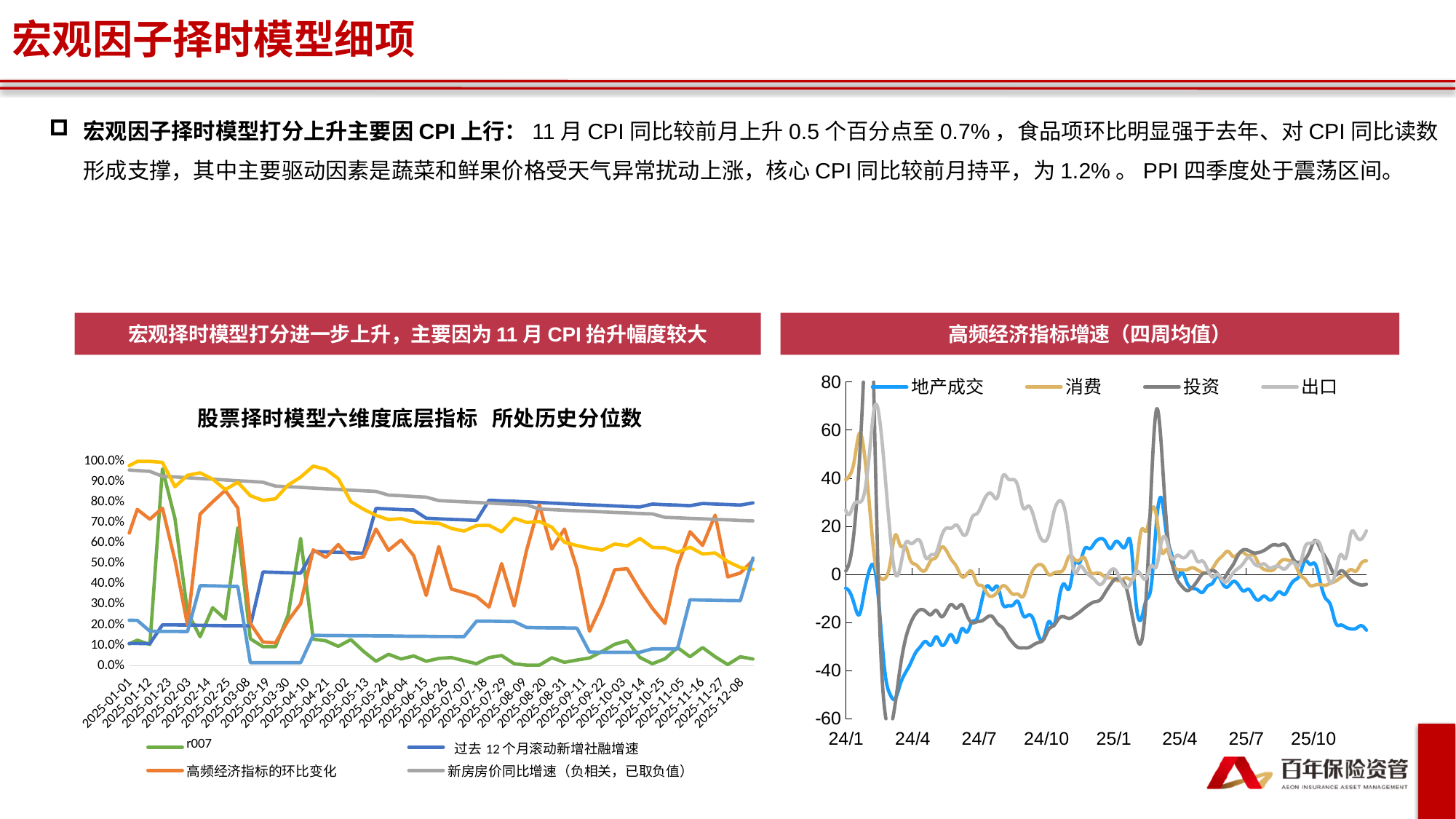

宏观因子择时模型细项
宏观因子择时模型打分上升主要因CPI上行：11月CPI同比较前月上升0.5个百分点至0.7%，食品项环比明显强于去年、对CPI同比读数形成支撑，其中主要驱动因素是蔬菜和鲜果价格受天气异常扰动上涨，核心CPI同比较前月持平，为1.2%。PPI四季度处于震荡区间。
宏观择时模型打分进一步上升，主要因为11月CPI抬升幅度较大
高频经济指标增速（四周均值）

### Chart

| Category | 地产成交 | 消费 | 投资 | 出口 |
|---|---|---|---|---|
| 43875 | -43.62484861047968 | -60.75524660558133 | -66.6888702692159 | -19.072181065810355 |
| 43882 | -55.018574122046815 | -78.33507696561148 | -74.44633638507949 | -21.793199012026662 |
| 43889 | -46.58593036251879 | -85.58357907827194 | -71.36803747305234 | -10.792092101953273 |
| 43896 | -44.2711580501692 | -75.87982145280044 | -63.238259037801 | -0.8134917992243089 |
| 43903 | -39.48414313922307 | -64.19284423128747 | -51.6094852367138 | 1.5062121070323684 |
| 43910 | -33.03620780000338 | -52.16423894584969 | -39.51898844419126 | 5.034282081203784 |
| 43917 | -28.00976741635735 | -42.63089739395328 | -29.74597153230893 | 9.708077209873196 |
| 43924 | -23.30278750488293 | -41.46951459728322 | -21.01405343371627 | 12.634778368770341 |
| 43931 | -21.657157734594563 | -39.12051022325544 | -13.533193615947567 | 14.711957476327967 |
| 43938 | -17.20962255518424 | -39.204753766536015 | -10.405368103868312 | 6.380674216052924 |
| 43945 | -14.223521444839719 | -40.31674644344538 | -7.443660200680085 | 8.273691420931456 |
| 43952 | -8.92638341989813 | -43.72529988275341 | -2.6502974133793487 | -2.222191183880014 |
| 43959 | -11.44722781137358 | -42.542564122530315 | -0.20989798197935272 | -12.638346011322554 |
| 43966 | -9.702283775768393 | -37.530149237129905 | 2.244244241319933 | -11.11536772237693 |
| 43973 | -4.597431561236974 | -29.824621645371934 | 3.573902245829558 | -13.715194288923755 |
| 43980 | -3.6208287626471503 | -17.16890827415871 | 3.162974524584513 | -1.2317753033837135 |
| 43987 | 6.525106469400413 | -10.793164839038056 | 4.78764100509332 | 13.95898812019125 |
| 43994 | 8.857387506587429 | -9.493517721998046 | 3.7324591932893725 | 18.14476070318804 |
| 44001 | 7.583834210805705 | -9.590522463891887 | 4.199705388911639 | 25.033444169814317 |
| 44008 | 4.901512459362394 | -15.560662540014519 | 3.55763784824083 | 23.244726758683854 |
| 44015 | 6.814407145215398 | -15.86753521563746 | 1.4596671803569023 | 23.953232973772273 |
| 44022 | 7.289522463162498 | -18.376890908683336 | 2.953745472427613 | 20.86383660628151 |
| 44029 | 8.172708792881593 | -21.01419788116327 | 3.8612663441125505 | 14.545798669724277 |
| 44036 | 11.920488381225681 | -17.014048922147936 | 5.050581200346556 | 9.539004451824894 |
| 44043 | 9.656397912698594 | -17.417067196466405 | 7.7096800890496695 | 5.154420224935734 |
| 44050 | 12.153797384067502 | -15.176060947486505 | 10.558705618249547 | 3.6682444190546732 |
| 44057 | 16.095409742416393 | -11.542752997119337 | 15.442371603991106 | 11.14638000721473 |
| 44064 | 15.159054585970665 | -7.359279493102477 | 19.105973294650752 | 10.46391338512693 |
| 44071 | 14.834295728506987 | -1.5049529106902497 | 19.971915883636697 | 8.278347906781278 |
| 44078 | 16.421171075886747 | 8.308402631934399 | 18.77545911398761 | 7.563155583748426 |
| 44085 | 13.427307727366838 | 14.722960683599084 | 13.875231348107192 | -2.9729586763697 |
| 44092 | 11.315730804968922 | 18.03829739250351 | 12.01213388828144 | -3.8508302136202417 |
| 44099 | 10.15728493908665 | 18.162338101826677 | 12.998808218483731 | 2.6237113300317674 |
| 44106 | 14.027641549505532 | 15.539774944490816 | 19.897901048837795 | 14.302935819176255 |
| 44113 | 3.3664034342162807 | 16.436398346380628 | 20.047054058390472 | 23.939789423719077 |
| 44120 | 1.7366265061191655 | 16.399461223504844 | 19.1844770883572 | 30.628563383762042 |
| 44127 | 3.4110582959542484 | 17.15678369973206 | 19.413560964224217 | 20.96347877857434 |
| 44134 | 0.8397103065841804 | 15.674436707236964 | 13.559037427499646 | 6.6720769527654795 |
| 44141 | 13.28991400146296 | 14.86811370481378 | 16.229442128133726 | -1.0809752739880878 |
| 44148 | 14.927092104785288 | 13.360738282420058 | 18.414925436689927 | -0.8995425632588478 |
| 44155 | 13.352231086262307 | 12.427153522281415 | 17.82027922480971 | 1.292876701628515 |
| 44162 | 5.872557245856342 | 9.512154410639354 | 17.229995031406105 | 4.969102540586135 |
| 44169 | 2.242303271821754 | 8.810446914397247 | 13.19596199287507 | 6.670295848339762 |
| 44176 | 1.1758096590402118 | 7.038653218748266 | 9.675215995999125 | 3.91293526934993 |
| 44183 | -1.2664516755375246 | 5.182994228916556 | 4.664914414958247 | 1.5585999491899258 |
| 44190 | 1.1382593908519283 | 4.889653632306604 | 0.10342893848698509 | 0.42211028759373903 |
| 44197 | 4.507709807517202 | 5.2655736460906155 | -0.6776678398151148 | 0.5932174408974049 |
| 44204 | 4.8505987476222145 | 6.940494242340733 | 0.4891001075121295 | 4.28704500250079 |
| 44211 | 8.675310809146481 | 9.011942007992602 | 9.05612639831277 | 12.896041303254592 |
| 44218 | 15.835551708304422 | 16.861012731060924 | 26.93931134603011 | 19.196443893038875 |
| 44225 | 44.35375644728293 | 28.431590188791205 | 59.06483160198073 | 42.535208097540334 |
| 44232 | 100.8710844170217 | 60.26741979943523 | 109.45508878279097 | 81.730888323855 |
| 44239 | 169.2308782328641 | 126.06915653083308 | 191.12827757898793 | 156.84171055684794 |
| 44246 | 185.42991212066983 | 305.61733893748277 | 218.9040859377011 | 220.21690432531653 |
| 44253 | 117.29885198158937 | 503.4863096303246 | 144.91085353612885 | 159.93251329931024 |
| 44260 | 70.53178674707468 | 300.8961377785299 | 95.3676377330467 | 94.07328968580532 |
| 44267 | 59.502570842320466 | 216.5652676992794 | 64.06087301472766 | 48.60932200346866 |
| 44274 | 69.09084428799372 | 142.56355847877066 | 47.004025085243455 | 36.154040769151464 |
| 44281 | 58.861926359784064 | 101.42338689041352 | 35.936126787508925 | 34.4017964275871 |
| 44288 | 50.84225980766877 | 92.61352315869425 | 27.123146769109468 | 25.320084396874634 |
| 44295 | 45.99369013426616 | 85.18929177923172 | 21.021993102772058 | 27.090859217360517 |
| 44302 | 40.68931782143301 | 88.14679513668588 | 17.772348841564252 | 28.674337002682933 |
| 44309 | 35.882764934666994 | 95.8363020463693 | 14.427861425270194 | 34.374940721085665 |
| 44316 | 30.302045303738993 | 98.23684263140518 | 9.556045016735837 | 51.985483295663784 |
| 44323 | 25.07421187475829 | 97.21458316656341 | 3.7176536404752483 | 65.98194178110265 |
| 44330 | 21.65815368449242 | 84.87000164117615 | 1.3646456639798288 | 77.59577584755837 |
| 44337 | 17.09326741888819 | 71.2933805347981 | -2.7266462366223863 | 85.28981408906162 |
| 44344 | 6.3223966797354905 | 56.811803213660426 | -6.624394375716307 | 77.6742235171483 |
| 44351 | 8.030297972637783 | 45.165167588100104 | -7.516492118448198 | 57.99910575759529 |
| 44358 | 5.545876227363578 | 37.64677709020708 | -10.093161646513295 | 44.76401004213275 |
| 44365 | -0.9473701494025164 | 31.876137118672773 | -12.764064866487686 | 34.61979889432399 |
| 44372 | 1.6375042767458012 | 30.52209019624715 | -12.476078631254552 | 31.495325478582117 |
| 44379 | -2.8673373156391193 | 27.025669864041205 | -15.214970721118178 | 28.07540077176975 |
| 44386 | -3.68555675081943 | 33.24673683367999 | -18.925181585039383 | 26.209954689261906 |
| 44393 | 1.5261116738714264 | 40.87441211239198 | -18.84158441759429 | 25.21245424547871 |
| 44400 | -0.14638995398907184 | 43.428076157730175 | -20.129832863434956 | 25.989336241755993 |
| 44407 | -3.8613642788688765 | 44.63440304889207 | -20.46161279365937 | 16.711309693228316 |
| 44414 | -9.278351868008897 | 35.72679365839616 | -20.1251394236819 | 20.965196928136947 |
| 44421 | -14.576369465747447 | 21.764503864509237 | -20.499229268244207 | 23.037947515536516 |
| 44428 | -16.454337498241202 | 9.674193243458177 | -22.044329556193787 | 22.116220997876894 |
| 44435 | -17.081187671049236 | -2.8414459471015334 | -21.89963446249834 | 37.70274476922796 |
| 44442 | -17.88602001161543 | -9.756088976026646 | -22.658487894924022 | 34.50244346311038 |
| 44449 | -17.653243979883698 | -11.84883439583271 | -24.29861695593138 | 37.138203255936844 |
| 44456 | -16.033550616926846 | -12.674542050840259 | -25.043795341297482 | 32.09865107080029 |
| 44463 | -20.954025859401938 | -13.271258658549584 | -26.942384202107377 | 30.877517377138815 |
| 44470 | -19.603661209668843 | -15.563371492063112 | -27.350879513639953 | 30.45171695744611 |
| 44477 | -18.827011958918618 | -15.795436754087348 | -26.015885980286612 | 33.212408749649086 |
| 44484 | -20.303995374027664 | -16.984065064840877 | -26.172576988317417 | 50.37953884458199 |
| 44491 | -16.04995320167741 | -16.236777836051374 | -25.84570175873128 | 54.362338627704105 |
| 44498 | -19.809921270474888 | -15.858639995071584 | -26.927942785042234 | 58.31961066341614 |
| 44505 | -20.252941312229126 | -15.83542767645639 | -29.59844469604046 | 56.11801472554251 |
| 44512 | -20.129074839442836 | -15.61091595114813 | -30.804476379179803 | 40.51727352142248 |
| 44519 | -17.14793778961875 | -14.983820451221291 | -30.785664019166518 | 36.867231091577196 |
| 44526 | -15.241814907947301 | -13.10149398188652 | -28.454474613734988 | 31.62151651878301 |
| 44533 | -15.594424637590677 | -12.345182614400883 | -24.878690164460224 | 30.35904540223683 |
| 44540 | -17.83721514874935 | -11.023071738367292 | -22.491629585049893 | 34.14933716819374 |
| 44547 | -18.1752322658254 | -9.940355537120269 | -19.385370844222038 | 31.92215109499341 |
| 44554 | -16.036961263815 | -9.686910486827216 | -16.763990853965453 | 29.17673033057821 |
| 44561 | -13.240714045965305 | -10.54754006666829 | -16.424360852295123 | 27.069150600449035 |
| 44568 | -13.652699756136016 | -10.086923640517199 | -18.241476175350485 | 24.08120979252506 |
| 44575 | -13.508996047203894 | -9.163979856343957 | -20.651591048020464 | 19.252471372651087 |
| 44582 | -13.13288725122267 | -8.252388931865724 | -25.94449601286651 | 14.463859714698884 |
| 44589 | -16.929934944181113 | -12.016470380448837 | -36.08946164916853 | 9.85688006924461 |
| 44596 | -28.376574673037354 | -9.81760529477414 | -43.9612377976927 | 1.4669751711331713 |
| 44603 | -31.050551471038105 | 1.9879148493966454 | -52.019812658470855 | -1.4707159864405526 |
| 44610 | -22.413600583217004 | 4.189892353589201 | -51.184863879899076 | -0.13171618829713339 |
| 44617 | -21.11182029849661 | 9.700172659539177 | -35.44611023227972 | 6.029703067074578 |
| 44624 | -5.827244530746967 | 2.8334850441942763 | -21.508598615143853 | 19.01872063339316 |
| 44631 | -12.224365206836453 | -11.782713297154231 | -16.228574249817157 | 24.6160694196292 |
| 44638 | -30.44104372546954 | -21.961363280470664 | -23.817603957483584 | 22.88087537347198 |
| 44645 | -35.466730609212334 | -33.48038030676797 | -28.885341569106345 | 20.746968077079117 |
| 44652 | -37.4841016998615 | -40.09083201333584 | -33.18619974333686 | 23.486725504291314 |
| 44659 | -39.30988920069124 | -48.65018802982163 | -39.22709581224605 | 17.992398860187777 |
| 44666 | -39.98468533624663 | -54.73317094792954 | -39.53981969360414 | 14.89124482602719 |
| 44673 | -40.285298308567484 | -58.74827808677415 | -39.15063504751046 | 8.84751609032189 |
| 44680 | -41.17586443745693 | -60.84269768422478 | -39.64902301160412 | -4.064004520603078 |
| 44687 | -40.38959634737276 | -58.73464284788939 | -38.24677350422223 | -7.997911009761594 |
| 44694 | -39.547490532740305 | -54.724843043380794 | -37.70454433995853 | -8.279546390622798 |
| 44701 | -38.56378982407153 | -47.44326623206662 | -37.237599803480784 | -12.759241120278986 |
| 44708 | -35.982819246007764 | -45.35235059708366 | -33.473772399632665 | -14.006118406807431 |
| 44715 | -36.50327722459441 | -41.89226050472996 | -30.377100688937063 | -8.902261759232672 |
| 44722 | -34.09080017180159 | -37.95645594539454 | -28.513792377665993 | -5.122346927175542 |
| 44729 | -22.654054017183938 | -35.8509918717716 | -24.982987054683505 | -0.7991296436858022 |
| 44736 | -13.598164629345519 | -32.62118453184634 | -24.057584552139303 | 0.9231391702537763 |
| 44743 | -2.5520575244543693 | -27.351072764496095 | -18.731601421619743 | -3.933289993029362 |
| 44750 | -3.6662078388017534 | -27.47534297242875 | -11.93871152760768 | -7.2454723271820995 |
| 44757 | -14.61697230803182 | -29.33843396108705 | -9.516427154967374 | -9.357602122247926 |
| 44764 | -20.669767723539138 | -30.951592680134922 | -5.991187347006843 | -7.450316676013102 |
| 44771 | -24.83873726584072 | -33.65488299138377 | -5.577954336016333 | 3.017917915393852 |
| 44778 | -19.007517114919352 | -29.518024818489266 | -7.251407911258994 | -0.18826237015900915 |
| 44785 | -16.216105134853507 | -25.17245013791394 | -7.906356201867112 | -5.390135952882545 |
| 44792 | -15.01916474921397 | -18.32450408663739 | -8.920038426568283 | -11.698009130409886 |
| 44799 | -15.642938276975286 | -16.042531306479404 | -11.35937320996014 | -25.215407592883622 |
| 44806 | -15.228170700044856 | -19.28790069415527 | -11.163566223312344 | -26.667285460183933 |
| 44813 | -16.256033541142173 | -22.747304041947046 | -9.131932806744615 | -33.032684147927355 |
| 44820 | -22.230205647309802 | -27.98043899143265 | -7.847956526493022 | -32.94525554603929 |
| 44827 | -15.780571866339315 | -26.301933685432488 | -3.4366057768180127 | -29.561049030440103 |
| 44834 | -7.300046917496374 | -21.011029449484013 | 0.10310881936047167 | -29.27934772185469 |
| 44841 | -4.334675075983441 | -20.571467750247166 | -3.376480064885456 | -26.87120432322297 |
| 44848 | 1.5220928207282611 | -18.41733456042067 | -0.9705374932665762 | -34.76016216922169 |
| 44855 | -5.762360603910082 | -19.653223748993952 | -2.678496218425238 | -40.89324361521447 |
| 44862 | -13.757374060528889 | -21.970212979771233 | -5.228253889249288 | -40.449443027970275 |
| 44869 | -12.318658899183703 | -19.855804420402677 | -1.7899206499270406 | -37.49287827901446 |
| 44876 | -13.809972186755118 | -21.730049172082502 | -2.456779612275284 | -25.544173552575984 |
| 44883 | -17.051156742615433 | -22.767738064002714 | -1.9544210089384393 | -18.26141996205982 |
| 44890 | -18.34926005302377 | -27.81303794082656 | -3.3014561573532006 | -16.48497137268062 |
| 44897 | -19.55089649647516 | -29.925380337539693 | -5.355154084717142 | -18.13720083472664 |
| 44904 | -15.35743687339361 | -32.07543844100036 | -7.202416476736545 | -23.39540872671752 |
| 44911 | -13.900640667007082 | -31.120941091026552 | -9.602382635920137 | -22.00979837334701 |
| 44918 | -19.167593748348324 | -28.4241858196836 | -12.06196851288665 | -22.100547771859425 |
| 44925 | -17.98876950057229 | -25.95182047527939 | -14.404487977768383 | -17.4653374267306 |
| 44932 | -15.938954731789863 | -24.62670119516649 | -17.69785876680153 | -12.51911633202954 |
| 44939 | -15.433026347037838 | -27.68157352427677 | -25.83894913239915 | -13.309831571170335 |
| 44946 | -13.8608636341434 | -31.422679383897545 | -36.064706065493354 | -8.596800213179108 |
| 44953 | -29.317475752061355 | -22.292068888131027 | -42.52834035150532 | -12.397225167948605 |
| 44960 | -27.288163209402413 | -8.426049529791527 | -43.7139168736027 | -22.23784463904211 |
| 44967 | -20.924550249184733 | -0.8605136022474369 | -10.306976679398389 | -29.281644497213378 |
| 44974 | -12.610279532840636 | 2.765317882405128 | 56.82624144181176 | -32.038303238777885 |
| 44981 | 15.541841755354653 | -9.167145443920305 | 84.62923694497286 | -28.750378615309685 |
| 44988 | 10.647238300613253 | -16.203661602044065 | 69.94956783204259 | -19.220501603316592 |
| 44995 | 10.346477838575538 | -15.442987799632434 | 40.019085138491846 | -14.517715958894968 |
| 45002 | 19.733471592018972 | -5.359954957832841 | 29.079884584397774 | -12.569687655148812 |
| 45009 | 27.06444354057716 | 13.805924292826276 | 21.940755993065864 | -15.982710037539306 |
| 45016 | 34.515431115362645 | 36.9027338240694 | 20.229371285576974 | -16.28088730663228 |
| 45023 | 35.124588082977084 | 64.36507416842232 | 24.397302835928244 | -14.285919461984392 |
| 45030 | 31.789499649489102 | 86.19738228850292 | 22.24272006423446 | -9.968594422018356 |
| 45037 | 27.30734395564565 | 98.78413355818739 | 21.335560597587033 | -4.847942353815441 |
| 45044 | 21.88440769234529 | 99.0106138912682 | 21.311556301726228 | 1.1606539788606511 |
| 45051 | 19.337579024209447 | 89.95561846212885 | 16.956136587480472 | 1.772688917734655 |
| 45058 | 17.64990328850385 | 73.1498263909615 | 15.97580204620877 | -3.562735854546176 |
| 45065 | 17.474476863100733 | 50.8051953152528 | 15.4087155177685 | 0.3750773963188294 |
| 45072 | 14.086240203731151 | 41.31860979602422 | 12.37699354030319 | -0.4582843718862222 |
| 45079 | 16.320518758651076 | 34.19198485599861 | 12.61801070011235 | -2.209948843721918 |
| 45086 | 8.70948329354519 | 27.823768617830652 | 13.492080400806316 | -2.5146081544980916 |
| 45093 | -4.88928542928808 | 25.793688582796065 | 11.54330155035899 | -5.4385988050168095 |
| 45100 | -20.315583037328267 | 26.07531691041018 | 9.735313944520612 | -10.258938549866429 |
| 45107 | -27.63282722821134 | 24.40932454778968 | 5.197135974830331 | -8.86715336646185 |
| 45114 | -28.849803550891835 | 26.279655852449977 | 0.4079710065007873 | -10.884477467572907 |
| 45121 | -27.092504600942064 | 30.90436653558649 | -2.1864436014330124 | -10.877503686334094 |
| 45128 | -20.63000426543283 | 32.58102624866132 | -4.07384830451808 | -11.978946802555626 |
| 45135 | -19.871009344649664 | 31.034216172286193 | -3.7807003687899083 | -15.194033326577568 |
| 45142 | -19.422787398866518 | 26.06162040452007 | -4.029900635785111 | -18.471156748177023 |
| 45149 | -18.254356035140347 | 28.73094893229137 | -2.6665803886375556 | -14.848497258127509 |
| 45156 | -18.032741068199968 | 26.549792813304364 | 1.1338826361718617 | -11.372872709445716 |
| 45163 | -16.158901587682536 | 30.957801537723782 | 4.472911832989453 | -2.4678473831525167 |
| 45170 | -14.627232383193672 | 40.69309722196812 | 6.88247856944318 | 5.178820792414541 |
| 45177 | -14.017517587625974 | 38.48902495857146 | 8.785041841478105 | 13.178291357187248 |
| 45184 | -9.284477403639286 | 40.24563807032092 | 8.025718340214368 | 22.729574443370154 |
| 45191 | -10.717995856962077 | 35.393498352454856 | 4.303528586348548 | 16.060645151204866 |
| 45198 | -16.517705250353856 | 26.538735484496897 | -0.9922837703104506 | 14.263151494794329 |
| 45205 | -14.584329921240297 | 30.227329807768825 | -4.293308997548081 | 2.8952578609679165 |
| 45212 | -16.046668837769275 | 28.962571515750113 | -8.38454081271152 | -1.7733117035732562 |
| 45219 | -12.778323338931372 | 30.79682484284868 | -7.558910596923056 | 8.588939845267518 |
| 45226 | -4.223470690658928 | 30.93219318180138 | -3.056449248178893 | 12.180741241048153 |
| 45233 | -4.330762018716229 | 25.374871430540864 | -1.3998813368924345 | 20.73487998441928 |
| 45240 | -5.606629511729196 | 29.314106244422305 | -0.3382820984247701 | 20.833599891344747 |
| 45247 | -7.284647589655506 | 29.72948445129802 | -3.2063028228246537 | 13.812788438923462 |
| 45254 | -9.883068580933397 | 35.34663023236419 | -4.912911511776926 | 16.686756669883906 |
| 45261 | -10.522254201973098 | 43.95033637176721 | -5.9340355087178125 | 25.004600021593376 |
| 45268 | -11.316215638717495 | 50.1310330874926 | -4.8085156084998175 | 33.71327535902543 |
| 45275 | -10.518333121207817 | 49.13059615036525 | -2.2563811069227455 | 36.05751931392328 |
| 45282 | -5.1924090696876135 | 48.642068021655234 | -1.4413721123311234 | 36.25710782000283 |
| 45289 | -5.307681224596138 | 40.44624017875287 | 0.5634672162960754 | 29.315861960631906 |
| 45296 | -6.868978296514314 | 40.83285576273576 | 4.550788211820617 | 24.928669806320485 |
| 45303 | -12.258724382550113 | 47.013828228170325 | 18.243874203085227 | 29.39625655678725 |
| 45310 | -16.677029272141482 | 58.63040203138607 | 46.549470089234944 | 30.032140334441692 |
| 45317 | -7.1005044102486465 | 49.976548798385096 | 91.21991668561077 | 33.96432487994426 |
| 45324 | 2.0188985297029376 | 28.316918213536468 | 131.2330681655026 | 50.812716965303366 |
| 45331 | 2.4582848159288204 | 6.510631642107938 | 60.022419603217514 | 69.80613326255096 |
| 45338 | -16.514760779997985 | -1.1733927355787728 | -22.095513405300878 | 63.939014892860456 |
| 45345 | -40.6888165934253 | -1.7100226864038177 | -57.123867144571314 | 41.98920190311833 |
| 45352 | -49.876182692723056 | 4.2560213499924515 | -63.701590035659535 | 17.349885904495466 |
| 45359 | -51.66156143381026 | 16.327052055808892 | -53.88540491995596 | 0.521120344453422 |
| 45366 | -45.60259771638626 | 12.008910299366391 | -38.475871173929676 | 3.0264587391840365 |
| 45373 | -40.905199700517805 | 11.694722913951082 | -27.01517802874207 | 12.905150267191146 |
| 45380 | -36.99336489902044 | 5.842672014357419 | -20.31842530436876 | 12.901484757653463 |
| 45387 | -32.515306496862166 | 4.146477493743845 | -16.33579536787714 | 14.000933387194664 |
| 45394 | -29.83661482273942 | 1.969706980506956 | -14.613956300547997 | 13.360199465154764 |
| 45401 | -27.885151994575338 | 2.0159311201653622 | -15.440235419688264 | 6.8908671225011915 |
| 45408 | -29.39041964376746 | 5.901359794271045 | -16.70437336918617 | 8.166835607361733 |
| 45415 | -25.92859548535303 | 7.214940163592416 | -14.947461504257717 | 8.97584667512335 |
| 45422 | -29.17172052643697 | 11.25830011479583 | -17.539592253811662 | 15.593996714145788 |
| 45429 | -27.83344709126223 | 9.907853790563806 | -15.212404994765578 | 19.267665252230287 |
| 45436 | -25.09923437248318 | 6.109482397976592 | -12.496755680423021 | 19.313619280732183 |
| 45443 | -28.26579143758947 | 3.1909060826918534 | -14.055465270242706 | 20.569778117585003 |
| 45450 | -22.646270654284223 | -0.8330696333279377 | -12.563659577194827 | 17.312373471820862 |
| 45457 | -23.994640337938065 | 0.11654716132822784 | -16.94366277813353 | 17.21981997537665 |
| 45464 | -19.765357857360527 | 1.0788499437862384 | -20.056369280694312 | 23.69457206342915 |
| 45471 | -18.36172754749049 | -3.8562111243892474 | -19.647098308043738 | 25.341669560846356 |
| 45478 | -10.047349021132575 | -4.732963450438874 | -19.23264815276191 | 29.402900844702117 |
| 45485 | -4.686230050940964 | -8.128046514104781 | -17.702238688148213 | 33.29815119172898 |
| 45492 | -6.432421419551673 | -9.008468238716034 | -17.60325871399435 | 33.17668982832615 |
| 45499 | -5.108862829611937 | -7.212091876682706 | -20.478505851702607 | 32.18918942066517 |
| 45506 | -12.3122518213749 | -4.7222186587883925 | -22.239511900641432 | 40.84566291107831 |
| 45513 | -13.04833323887759 | -5.93572538656079 | -25.634038771222635 | 39.866367243619436 |
| 45520 | -12.761484406140838 | -8.21586507998984 | -28.4727066017781 | 39.48721555490252 |
| 45527 | -11.317004404874794 | -8.216535916930894 | -30.36119663438849 | 36.47576981724123 |
| 45534 | -17.07436706477617 | -9.141783276763405 | -30.516234535118855 | 27.73013666832516 |
| 45541 | -16.879207356362542 | -3.091544704181686 | -30.437220984552724 | 28.509865625596802 |
| 45548 | -18.746666455828986 | 2.115583066007858 | -29.27791722802958 | 24.453631888411763 |
| 45555 | -25.488952593683777 | 4.055255232605887 | -28.282975200602493 | 17.158250741417163 |
| 45562 | -26.380557122140644 | 3.194705337400407 | -26.986420928349034 | 13.84453886947314 |
| 45569 | -19.614723656416302 | -0.09014492293172793 | -22.748691417636365 | 16.581949970042587 |
| 45576 | -21.156235274311342 | 0.634480381045762 | -21.197100773642333 | 26.072660364675443 |
| 45583 | -10.099005523298416 | 1.0136868259258875 | -18.237299066220388 | 30.540379661043147 |
| 45590 | -3.961126728087862 | 2.5953675363373634 | -17.624122849284035 | 27.958590721240782 |
| 45597 | -5.841404552801706 | 7.680112951941027 | -18.29160392880685 | 14.73836016334964 |
| 45604 | 4.266809235974577 | 6.305543582946044 | -17.156701536544134 | 0.7422474730635997 |
| 45611 | 4.881731205231304 | 6.043706906322484 | -15.67092602615189 | 3.246238014794244 |
| 45618 | 10.688675792083586 | 6.802531016958625 | -13.904340992356666 | 1.6446868439216331 |
| 45625 | 10.72690438968526 | 1.4646293154269898 | -12.372405459734154 | -0.5238091212369653 |
| 45632 | 13.29020702557608 | 0.4098821641113517 | -11.346458148483563 | -2.366793595686616 |
| 45639 | 14.847140217826677 | 0.42677783628622024 | -10.619199898473596 | -4.213892563224093 |
| 45646 | 13.881465598447235 | -1.099519490782285 | -7.572505670481661 | -2.080157819618762 |
| 45653 | 10.777990336072364 | -1.4350739705541997 | -4.326470615472289 | 1.4450844084766175 |
| 45660 | 13.568663196661618 | -2.1829034399122804 | -1.8990394129463226 | 1.8632314716157055 |
| 45667 | 12.416633075403766 | -2.5574238387163604 | -2.2916117609388778 | -2.135471632463748 |
| 45674 | 11.851704994394055 | -1.4307305800749077 | -4.75429716527448 | -5.318550505066469 |
| 45681 | 13.039555609929266 | -2.264398796691509 | -14.028612218367229 | -3.6548055096312027 |
| 45688 | -11.311965918761345 | 1.7892405222856809 | -24.604485225478825 | 1.024509522713842 |
| 45695 | -18.65911796325915 | 17.960246154705814 | -28.469513022907492 | -0.140861619972668 |
| 45702 | -10.803995474487422 | 18.083780333814076 | -9.637640298394942 | -1.6488117793581125 |
| 45709 | -4.786707814536243 | 26.511475159376374 | 36.17724144808301 | 3.652837038853903 |
| 45716 | 21.258913268267364 | 24.516503537470342 | 68.42908785825671 | 3.2236162215364885 |
| 45723 | 31.58870538702584 | 9.663797038642215 | 52.55417971035746 | 13.68700305643739 |
| 45730 | 16.42770741373279 | 10.345179547222031 | 20.844009199165754 | 14.1478590261828 |
| 45737 | 8.195719932691944 | 4.7459772604315305 | 5.141626726123235 | 6.756731818455862 |
| 45744 | -0.8557029952109758 | 2.1477145974849066 | -1.8693928430570992 | 7.906281643438831 |
| 45751 | 0.7122913862120015 | 1.9356428655583642 | -4.96900973744259 | 7.081133486092426 |
| 45758 | -3.6020163108474605 | 2.0169873461454415 | -6.702097614582883 | 7.883596829547201 |
| 45765 | -5.747224503659922 | 2.789125717026323 | -5.409749831089442 | 9.587510099790464 |
| 45772 | -6.324394070464052 | 1.9005819535804562 | -2.737899265636244 | 5.534354067423507 |
| 45779 | -7.4402907824648 | 0.7949484600954975 | 0.18517955797179297 | 5.635121235466656 |
| 45786 | -4.795386903841532 | 0.593182394066119 | 0.7902730556260735 | 2.0673561760950605 |
| 45793 | -3.5521599075292016 | 2.5847699979278786 | 1.6126450607725644 | -1.100192528063971 |
| 45800 | -0.467138179928682 | 5.895068148214904 | 0.07028301069232157 | 0.10874951566981395 |
| 45807 | -4.02549311563935 | 7.956409180614557 | -1.9100480139454135 | -2.6822725821147486 |
| 45814 | -5.0474317272608715 | 9.615134918385237 | 0.9973621492605105 | -2.4820518718867675 |
| 45821 | -2.920032005817035 | 7.464781501476779 | 4.114363856182962 | 0.639386253319401 |
| 45828 | -4.334979498128149 | 8.65271764391305 | 8.178563408068442 | 2.5893860927653805 |
| 45835 | -6.848620723052818 | 9.082747080745946 | 10.275090446916451 | 4.650124063932509 |
| 45842 | -6.1677759930862095 | 7.779657945358352 | 9.95974263896737 | 7.134333920036241 |
| 45849 | -9.052606390320506 | 8.081730968300164 | 8.991491059789666 | 4.813297433366785 |
| 45856 | -10.642261756234802 | 4.374981918817539 | 9.158508008104576 | 3.6024951335724325 |
| 45863 | -8.969505209239344 | 2.1428546828177417 | 9.96755494382964 | 4.411414027310997 |
| 45870 | -10.523139064348214 | 1.630370494249206 | 11.388763124860361 | 2.806398421013796 |
| 45877 | -9.549002791494956 | 2.162401042873171 | 12.411333238800907 | 3.1874890120052726 |
| 45884 | -7.203015502489933 | 4.829913471341612 | 12.120737042447047 | 3.2882071455063056 |
| 45891 | -8.336819792073896 | 6.21485810679134 | 12.577896933930148 | 2.2275711695407807 |
| 45898 | -5.056619303712623 | 5.7582928742294825 | 9.616768760024826 | 4.237049727522148 |
| 45905 | -2.3349636613155695 | 4.535099930895512 | 5.683605797874236 | 4.743397279877243 |
| 45912 | -0.15110844238546406 | 0.016711482030970615 | 5.102344661817142 | 4.043957811856998 |
| 45919 | 5.647640617962097 | -1.8778463160609107 | 6.335500141493597 | 11.385328782948307 |
| 45926 | 4.2031669319626985 | -4.56356050557784 | 9.90832518003306 | 12.944500693896373 |
| 45933 | 4.3912410932261 | -4.381817692888816 | 14.164801221415118 | 13.786802788659543 |
| 45940 | -3.1668646767248845 | -4.246163743328751 | 10.71427179649443 | 12.346980991207346 |
| 45947 | -9.822128445167465 | -4.499668002662531 | 7.286194869466229 | 3.47176452860009 |
| 45954 | -12.67074708134858 | -3.6550952017013145 | 3.046886086877734 | -3.511569945070491 |
| 45961 | -20.16395198443574 | -2.797899527955778 | -0.2432513000933767 | 1.0492360947990846 |
| 45968 | -21.02750343318695 | -1.2540200154006413 | 1.5206347219612724 | 8.310078834735208 |
| 45975 | -21.99645421039591 | 0.3683969346098763 | 0.13211800379777117 | 7.00896591131 |
| 45982 | -22.64712330465987 | 2.0403747650340023 | -2.386329238472939 | 17.213415520696245 |
| 45989 | -22.425538590445328 | 1.4431651675125465 | -3.7107013865695535 | 16.04804990899605 |
| 45996 | -21.292948554592584 | 4.689156666451467 | -4.396836667466914 | 14.697396619177994 |
| 46003 | -23.167762817567706 | 5.691568071422054 | -4.098671834491569 | 18.12864297659935 |

### Chart: 股票择时模型六维度底层指标   所处历史分位数

| Category | r007 |  过去12个月滚动新增社融增速 | 高频经济指标的环比变化 | 新房房价同比增速（负相关，已取负值） | 人民币兑美元离岸汇率 | CPI |
|---|---|---|---|---|---|---|
| 43933 | 1.0 | 1.0 | 1.0 | 1.0 | 1.0 | 1.0 |
| 43940 | 0.0 | 0.0 | 0.0 | 0.0 | 1.0 | 0.0 |
| 43947 | 0.0 | 0.0 | 0.5 | 0.0 | 1.0 | 0.0 |
| 43954 | 1.0 | 0.0 | 0.333 | 0.0 | 1.0 | 0.0 |
| 43961 | 0.5 | 0.0 | 0.25 | 0.0 | 1.0 | 0.0 |
| 43968 | 0.0 | 1.0 | 1.0 | 0.8 | 1.0 | 0.0 |
| 43975 | 0.666 | 0.833 | 0.833 | 0.666 | 1.0 | 0.0 |
| 43982 | 1.0 | 0.714 | 1.0 | 0.571 | 1.0 | 0.0 |
| 43989 | 0.875 | 0.625 | 1.0 | 0.5 | 0.375 | 0.0 |
| 43996 | 0.888 | 1.0 | 0.333 | 0.444 | 0.222 | 0.0 |
| 44003 | 0.9 | 0.9 | 0.5 | 0.9 | 0.3 | 0.0 |
| 44010 | 0.727 | 0.818 | 0.0 | 0.818 | 0.272 | 0.0 |
| 44017 | 1.0 | 0.75 | 0.0 | 0.75 | 0.083 | 0.0 |
| 44024 | 0.923 | 1.0 | 0.076 | 0.692 | 0.0 | 0.307 |
| 44031 | 0.928 | 0.928 | 0.0 | 0.642 | 0.0 | 0.285 |
| 44038 | 0.8 | 0.866 | 0.266 | 0.6 | 0.066 | 0.266 |
| 44045 | 0.875 | 0.812 | 0.125 | 0.562 | 0.062 | 0.25 |
| 44052 | 0.823 | 0.764 | 0.411 | 0.529 | 0.0 | 0.235 |
| 44059 | 0.666 | 1.0 | 0.833 | 0.944 | 0.0 | 0.5 |
| 44066 | 0.789 | 0.947 | 0.421 | 0.894 | 0.0 | 0.473 |
| 44073 | 0.7 | 0.9 | 0.3 | 0.85 | 0.0 | 0.45 |
| 44080 | 0.952 | 0.857 | 0.38 | 0.809 | 0.0 | 0.428 |
| 44087 | 0.454 | 1.0 | 0.0 | 0.772 | 0.0 | 0.0 |
| 44094 | 0.956 | 0.956 | 0.26 | 0.956 | 0.0 | 0.0 |
| 44101 | 0.625 | 0.916 | 0.541 | 0.916 | 0.041 | 0.0 |
| 44108 | 0.96 | 0.88 | 0.76 | 0.88 | 0.0 | 0.0 |
| 44115 | 0.615 | 0.846 | 0.5 | 0.846 | 0.0 | 0.0 |
| 44122 | 0.629 | 1.0 | 0.222 | 0.814 | 0.0 | 0.0 |
| 44129 | 0.785 | 0.964 | 0.107 | 0.964 | 0.0 | 0.0 |
| 44136 | 1.0 | 0.931 | 0.0 | 0.931 | 0.034 | 0.0 |
| 44143 | 0.433 | 0.9 | 0.3 | 0.9 | 0.0 | 0.0 |
| 44150 | 0.967 | 1.0 | 0.258 | 0.87 | 0.0 | 0.0 |
| 44157 | 0.562 | 0.968 | 0.187 | 0.968 | 0.0 | 0.0 |
| 44164 | 0.333 | 0.939 | 0.09 | 0.939 | 0.03 | 0.0 |
| 44171 | 0.441 | 0.911 | 0.058 | 0.911 | 0.0 | 0.0 |
| 44178 | 1.0 | 0.885 | 0.085 | 0.885 | 0.0 | 0.0 |
| 44185 | 1.0 | 0.861 | 0.055 | 0.972 | 0.0 | 0.0 |
| 44192 | 0.972 | 0.837 | 0.297 | 0.945 | 0.027 | 0.0 |
| 44199 | 0.236 | 0.815 | 0.578 | 0.921 | 0.0 | 0.0 |
| 44206 | 0.256 | 0.794 | 0.615 | 0.897 | 0.0 | 0.0 |
| 44213 | 0.8 | 0.55 | 0.75 | 0.875 | 0.025 | 0.125 |
| 44220 | 0.804 | 0.536 | 0.756 | 0.975 | 0.048 | 0.121 |
| 44227 | 0.952 | 0.523 | 0.833 | 0.952 | 0.023 | 0.119 |
| 44234 | 0.72 | 0.511 | 0.883 | 0.93 | 0.023 | 0.116 |
| 44241 | 0.363 | 0.5 | 0.25 | 0.909 | 0.0 | 0.113 |
| 44248 | 0.355 | 0.488 | 0.044 | 0.888 | 0.022 | 0.111 |
| 44255 | 0.63 | 0.478 | 0.0 | 0.869 | 0.13 | 0.108 |
| 44262 | 0.595 | 0.468 | 0.021 | 0.851 | 0.17 | 0.106 |
| 44269 | 0.145 | 0.541 | 0.375 | 0.833 | 0.187 | 0.187 |
| 44276 | 0.428 | 0.53 | 0.653 | 0.714 | 0.183 | 0.183 |
| 44283 | 0.22 | 0.52 | 0.58 | 0.7 | 0.3 | 0.18 |
| 44290 | 0.764 | 0.509 | 0.431 | 0.686 | 0.372 | 0.176 |
| 44297 | 0.326 | 0.5 | 0.538 | 0.673 | 0.326 | 0.326 |
| 44304 | 0.264 | 0.094 | 0.433 | 0.584 | 0.301 | 0.32 |
| 44311 | 0.407 | 0.092 | 0.555 | 0.574 | 0.148 | 0.314 |
| 44318 | 0.8 | 0.09 | 0.345 | 0.563 | 0.127 | 0.309 |
| 44325 | 0.107 | 0.089 | 0.303 | 0.553 | 0.035 | 0.303 |
| 44332 | 0.263 | 0.0 | 0.526 | 0.543 | 0.017 | 0.456 |
| 44339 | 0.758 | 0.0 | 0.5 | 0.534 | 0.017 | 0.448 |
| 44346 | 0.677 | 0.0 | 0.474 | 0.525 | 0.0 | 0.44 |
| 44353 | 0.666 | 0.0 | 0.45 | 0.516 | 0.016 | 0.433 |
| 44360 | 0.918 | 0.0 | 0.18 | 0.508 | 0.032 | 0.491 |
| 44367 | 0.532 | 0.0 | 0.145 | 0.435 | 0.096 | 0.483 |
| 44374 | 0.365 | 0.0 | 0.174 | 0.428 | 0.19 | 0.476 |
| 44381 | 0.796 | 0.0 | 0.14 | 0.421 | 0.203 | 0.468 |
| 44388 | 0.153 | 0.0 | 0.2 | 0.415 | 0.261 | 0.461 |
| 44395 | 0.333 | 0.0 | 0.378 | 0.666 | 0.212 | 0.454 |
| 44402 | 0.552 | 0.0 | 0.522 | 0.656 | 0.283 | 0.447 |
| 44409 | 0.764 | 0.0 | 0.25 | 0.647 | 0.264 | 0.441 |
| 44416 | 0.521 | 0.0 | 0.521 | 0.637 | 0.202 | 0.434 |
| 44423 | 0.428 | 0.0 | 0.642 | 0.628 | 0.314 | 0.428 |
| 44430 | 0.38 | 0.0 | 0.366 | 0.746 | 0.338 | 0.422 |
| 44437 | 0.388 | 0.0 | 0.569 | 0.736 | 0.194 | 0.416 |
| 44444 | 0.328 | 0.0 | 0.287 | 0.726 | 0.109 | 0.41 |
| 44451 | 0.527 | 0.0 | 0.067 | 0.716 | 0.135 | 0.351 |
| 44458 | 0.693 | 0.0 | 0.213 | 0.88 | 0.146 | 0.346 |
| 44465 | 0.539 | 0.0 | 0.486 | 0.868 | 0.184 | 0.342 |
| 44472 | 0.714 | 0.0 | 0.675 | 0.857 | 0.142 | 0.337 |
| 44479 | 0.243 | 0.0 | 0.653 | 0.846 | 0.115 | 0.333 |
| 44486 | 0.481 | 0.0 | 0.632 | 0.835 | 0.075 | 0.329 |
| 44493 | 0.612 | 0.0 | 0.325 | 0.987 | 0.025 | 0.325 |
| 44500 | 0.234 | 0.0 | 0.135 | 0.975 | 0.049 | 0.32 |
| 44507 | 0.621 | 0.0 | 0.414 | 0.963 | 0.06 | 0.317 |
| 44514 | 0.481 | 0.0 | 0.216 | 0.951 | 0.012 | 0.626 |
| 44521 | 0.345 | 0.0 | 0.511 | 0.988 | 0.011 | 0.619 |
| 44528 | 0.247 | 0.0 | 0.423 | 0.976 | 0.07 | 0.611 |
| 44535 | 0.395 | 0.0 | 0.372 | 0.965 | 0.0 | 0.604 |
| 44542 | 0.31 | 0.091 | 0.39 | 0.954 | 0.0 | 0.689 |
| 44549 | 0.556 | 0.09 | 0.318 | 0.988 | 0.034 | 0.681 |
| 44556 | 0.426 | 0.089 | 0.573 | 0.977 | 0.022 | 0.674 |
| 44563 | 0.933 | 0.088 | 0.344 | 0.966 | 0.0 | 0.666 |
| 44570 | 0.175 | 0.087 | 0.626 | 0.956 | 0.054 | 0.659 |
| 44577 | 0.619 | 0.195 | 0.554 | 0.945 | 0.0 | 0.565 |
| 44584 | 0.741 | 0.193 | 0.376 | 0.989 | 0.0 | 0.559 |
| 44591 | 0.702 | 0.191 | 0.265 | 0.978 | 0.01 | 0.553 |
| 44598 | 0.621 | 0.189 | 0.305 | 0.968 | 0.021 | 0.547 |
| 44605 | 0.177 | 0.229 | 0.541 | 0.958 | 0.031 | 0.541 |
| 44612 | 0.154 | 0.226 | 0.525 | 0.948 | 0.0 | 0.36 |
| 44619 | 0.826 | 0.224 | 0.622 | 0.989 | 0.0 | 0.357 |
| 44626 | 0.282 | 0.222 | 0.434 | 0.979 | 0.01 | 0.353 |
| 44633 | 0.64 | 0.13 | 0.14 | 0.97 | 0.03 | 0.35 |
| 44640 | 0.287 | 0.128 | 0.069 | 0.99 | 0.108 | 0.346 |
| 44647 | 0.323 | 0.127 | 0.049 | 0.98 | 0.156 | 0.343 |
| 44654 | 0.504 | 0.126 | 0.087 | 0.97 | 0.087 | 0.339 |
| 44661 | 0.173 | 0.125 | 0.067 | 0.961 | 0.096 | 0.336 |
| 44668 | 0.095 | 0.333 | 0.142 | 0.952 | 0.19 | 0.571 |
| 44675 | 0.094 | 0.33 | 0.32 | 0.99 | 0.462 | 0.566 |
| 44682 | 0.102 | 0.327 | 0.308 | 0.981 | 0.71 | 0.56 |
| 44689 | 0.074 | 0.324 | 0.703 | 0.972 | 0.731 | 0.555 |
| 44696 | 0.091 | 0.403 | 0.853 | 0.963 | 0.779 | 0.706 |
| 44703 | 0.054 | 0.4 | 0.836 | 1.0 | 0.754 | 0.7 |
| 44710 | 0.108 | 0.396 | 0.81 | 0.99 | 0.729 | 0.693 |
| 44717 | 0.053 | 0.392 | 0.848 | 0.982 | 0.705 | 0.687 |
| 44724 | 0.061 | 0.46 | 0.654 | 0.973 | 0.716 | 0.681 |
| 44731 | 0.07 | 0.456 | 0.64 | 1.0 | 0.754 | 0.675 |
| 44738 | 0.347 | 0.452 | 0.6 | 0.991 | 0.704 | 0.669 |
| 44745 | 0.318 | 0.448 | 0.387 | 0.982 | 0.706 | 0.663 |
| 44752 | 0.034 | 0.444 | 0.324 | 0.974 | 0.7 | 0.846 |
| 44759 | 0.025 | 0.483 | 0.313 | 1.0 | 0.771 | 0.838 |
| 44766 | 0.042 | 0.478 | 0.537 | 0.991 | 0.773 | 0.831 |
| 44773 | 0.1 | 0.475 | 0.408 | 0.983 | 0.766 | 0.825 |
| 44780 | 0.057 | 0.471 | 0.743 | 0.975 | 0.776 | 0.818 |
| 44787 | 0.016 | 0.532 | 0.795 | 0.967 | 0.745 | 0.893 |
| 44794 | 0.056 | 0.528 | 0.544 | 1.0 | 0.813 | 0.886 |
| 44801 | 0.016 | 0.524 | 0.201 | 0.991 | 0.83 | 0.879 |
| 44808 | 0.08 | 0.52 | 0.176 | 0.984 | 0.84 | 0.872 |
| 44815 | 0.063 | 0.547 | 0.047 | 0.976 | 0.857 | 0.785 |
| 44822 | 0.11 | 0.543 | 0.157 | 1.0 | 0.866 | 0.779 |
| 44829 | 0.164 | 0.539 | 0.703 | 0.992 | 0.945 | 0.773 |
| 44836 | 0.271 | 0.534 | 0.837 | 0.984 | 0.992 | 0.767 |
| 44843 | 0.223 | 0.53 | 0.692 | 0.976 | 0.953 | 0.761 |
| 44850 | 0.061 | 0.603 | 0.282 | 0.969 | 1.0 | 0.931 |
| 44857 | 0.121 | 0.598 | 0.128 | 0.962 | 1.0 | 0.924 |
| 44864 | 0.676 | 0.593 | 0.045 | 1.0 | 1.0 | 0.917 |
| 44871 | 0.179 | 0.589 | 0.276 | 0.992 | 0.992 | 0.91 |
| 44878 | 0.185 | 0.548 | 0.622 | 0.985 | 0.97 | 0.57 |
| 44885 | 0.169 | 0.544 | 0.639 | 1.0 | 0.919 | 0.566 |
| 44892 | 0.379 | 0.54 | 0.284 | 0.992 | 0.97 | 0.562 |
| 44899 | 0.463 | 0.536 | 0.224 | 0.985 | 0.876 | 0.557 |
| 44906 | 0.913 | 0.532 | 0.201 | 0.978 | 0.791 | 0.525 |
| 44913 | 0.778 | 0.435 | 0.307 | 0.95 | 0.792 | 0.521 |
| 44920 | 0.276 | 0.432 | 0.503 | 0.943 | 0.801 | 0.517 |
| 44927 | 0.964 | 0.429 | 0.88 | 0.936 | 0.767 | 0.514 |
| 44934 | 0.216 | 0.426 | 0.811 | 0.93 | 0.72 | 0.51 |
| 44941 | 0.937 | 0.361 | 0.659 | 0.923 | 0.631 | 0.569 |
| 44948 | 0.62 | 0.358 | 0.517 | 0.917 | 0.668 | 0.565 |
| 44955 | 0.356 | 0.356 | 0.13 | 0.91 | 0.657 | 0.561 |
| 44962 | 0.285 | 0.353 | 0.721 | 0.904 | 0.666 | 0.557 |
| 44969 | 0.736 | 0.324 | 0.864 | 0.898 | 0.695 | 0.581 |
| 44976 | 0.946 | 0.322 | 0.899 | 0.892 | 0.724 | 0.577 |
| 44983 | 0.5 | 0.32 | 0.826 | 0.886 | 0.76 | 0.573 |
| 44990 | 0.456 | 0.317 | 0.509 | 0.88 | 0.741 | 0.569 |
| 44997 | 0.256 | 0.427 | 0.144 | 0.875 | 0.782 | 0.309 |
| 45004 | 0.725 | 0.424 | 0.248 | 0.83 | 0.732 | 0.307 |
| 45011 | 0.37 | 0.422 | 0.272 | 0.824 | 0.707 | 0.305 |
| 45018 | 0.961 | 0.419 | 0.548 | 0.819 | 0.722 | 0.303 |
| 45025 | 0.166 | 0.416 | 0.557 | 0.814 | 0.717 | 0.301 |
| 45032 | 0.35 | 0.382 | 0.343 | 0.808 | 0.726 | 0.165 |
| 45039 | 0.765 | 0.379 | 0.518 | 0.778 | 0.74 | 0.164 |
| 45046 | 0.71 | 0.377 | 0.232 | 0.773 | 0.761 | 0.163 |
| 45053 | 0.256 | 0.375 | 0.331 | 0.768 | 0.756 | 0.162 |
| 45060 | 0.347 | 0.459 | 0.602 | 0.763 | 0.782 | 0.08 |
| 45067 | 0.185 | 0.456 | 0.611 | 0.703 | 0.851 | 0.08 |
| 45074 | 0.214 | 0.453 | 0.631 | 0.699 | 0.865 | 0.079 |
| 45081 | 0.542 | 0.451 | 0.713 | 0.695 | 0.926 | 0.079 |
| 45088 | 0.133 | 0.448 | 0.49 | 0.69 | 0.951 | 0.103 |
| 45095 | 0.277 | 0.337 | 0.349 | 0.686 | 0.951 | 0.102 |
| 45102 | 0.311 | 0.335 | 0.287 | 0.682 | 0.982 | 0.101 |
| 45109 | 0.958 | 0.333 | 0.363 | 0.678 | 0.988 | 0.101 |
| 45116 | 0.331 | 0.331 | 0.384 | 0.674 | 0.982 | 0.1 |
| 45123 | 0.488 | 0.182 | 0.576 | 0.67 | 0.958 | 0.076 |
| 45130 | 0.286 | 0.181 | 0.614 | 0.666 | 0.964 | 0.076 |
| 45137 | 0.191 | 0.18 | 0.308 | 0.662 | 0.936 | 0.075 |
| 45144 | 0.19 | 0.179 | 0.381 | 0.658 | 0.953 | 0.075 |
| 45151 | 0.16 | 0.178 | 0.775 | 0.655 | 0.977 | 0.028 |
| 45158 | 0.434 | 0.177 | 0.542 | 0.702 | 1.0 | 0.028 |
| 45165 | 0.159 | 0.176 | 0.579 | 0.698 | 0.994 | 0.028 |
| 45172 | 0.57 | 0.175 | 0.689 | 0.694 | 0.988 | 0.028 |
| 45179 | 0.443 | 0.174 | 0.123 | 0.691 | 1.0 | 0.117 |
| 45186 | 0.312 | 0.245 | 0.43 | 0.687 | 0.983 | 0.117 |
| 45193 | 0.255 | 0.244 | 0.577 | 0.683 | 0.988 | 0.116 |
| 45200 | 0.972 | 0.243 | 0.712 | 0.679 | 0.988 | 0.116 |
| 45207 | 0.956 | 0.241 | 0.631 | 0.675 | 0.994 | 0.115 |
| 45214 | 0.491 | 0.24 | 0.366 | 0.672 | 0.978 | 0.092 |
| 45221 | 0.744 | 0.239 | 0.347 | 0.668 | 0.994 | 0.092 |
| 45228 | 0.891 | 0.237 | 0.21 | 0.664 | 0.989 | 0.091 |
| 45235 | 0.354 | 0.236 | 0.607 | 0.661 | 0.983 | 0.091 |
| 45242 | 0.294 | 0.235 | 0.566 | 0.657 | 0.951 | 0.069 |
| 45249 | 0.659 | 0.393 | 0.436 | 0.654 | 0.914 | 0.069 |
| 45256 | 0.624 | 0.391 | 0.343 | 0.65 | 0.851 | 0.068 |
| 45263 | 0.884 | 0.389 | 0.536 | 0.647 | 0.831 | 0.068 |
| 45270 | 0.706 | 0.387 | 0.544 | 0.643 | 0.863 | 0.0 |
| 45277 | 0.682 | 0.447 | 0.562 | 0.729 | 0.843 | 0.0 |
| 45284 | 0.341 | 0.445 | 0.538 | 0.725 | 0.829 | 0.0 |
| 45291 | 0.938 | 0.443 | 0.304 | 0.721 | 0.809 | 0.0 |
| 45298 | 0.22 | 0.441 | 0.666 | 0.717 | 0.856 | 0.0 |
| 45305 | 0.653 | 0.556 | 0.683 | 0.714 | 0.877 | 0.051 |
| 45312 | 0.654 | 0.553 | 0.73 | 0.776 | 0.898 | 0.05 |
| 45319 | 0.818 | 0.55 | 0.717 | 0.772 | 0.868 | 0.05 |
| 45326 | 0.608 | 0.547 | 0.668 | 0.768 | 0.894 | 0.05 |
| 45333 | 0.32 | 0.625 | 0.265 | 0.765 | 0.9 | 0.0 |
| 45340 | 0.149 | 0.621 | 0.189 | 0.761 | 0.9 | 0.0 |
| 45347 | 0.207 | 0.618 | 0.138 | 0.782 | 0.886 | 0.0 |
| 45354 | 0.295 | 0.615 | 0.162 | 0.778 | 0.891 | 0.0 |
| 45361 | 0.23 | 0.612 | 0.475 | 0.774 | 0.882 | 0.338 |
| 45368 | 0.18 | 0.38 | 0.624 | 0.77 | 0.868 | 0.336 |
| 45375 | 0.417 | 0.378 | 0.679 | 0.849 | 0.907 | 0.334 |
| 45382 | 0.879 | 0.376 | 0.396 | 0.845 | 0.927 | 0.333 |
| 45389 | 0.245 | 0.375 | 0.25 | 0.841 | 0.918 | 0.331 |
| 45396 | 0.301 | 0.253 | 0.416 | 0.837 | 0.928 | 0.2 |
| 45403 | 0.504 | 0.252 | 0.266 | 1.0 | 0.914 | 0.2 |
| 45410 | 0.279 | 0.251 | 0.492 | 0.995 | 0.928 | 0.199 |
| 45417 | 0.608 | 0.25 | 0.41 | 0.99 | 0.872 | 0.198 |
| 45424 | 0.305 | 0.145 | 0.507 | 0.985 | 0.877 | 0.3 |
| 45431 | 0.126 | 0.144 | 0.705 | 1.0 | 0.878 | 0.299 |
| 45438 | 0.144 | 0.144 | 0.52 | 0.995 | 0.92 | 0.297 |
| 45445 | 0.189 | 0.143 | 0.625 | 0.99 | 0.925 | 0.296 |
| 45452 | 0.17 | 0.142 | 0.451 | 0.986 | 0.921 | 0.294 |
| 45459 | 0.133 | 0.302 | 0.298 | 0.981 | 0.935 | 0.293 |
| 45466 | 0.191 | 0.301 | 0.397 | 1.0 | 0.945 | 0.292 |
| 45473 | 0.79 | 0.3 | 0.4 | 0.995 | 0.959 | 0.29 |
| 45480 | 0.778 | 0.298 | 0.402 | 0.99 | 0.959 | 0.289 |
| 45487 | 0.283 | 0.355 | 0.369 | 0.986 | 0.927 | 0.247 |
| 45494 | 0.233 | 0.354 | 0.385 | 1.0 | 0.932 | 0.246 |
| 45501 | 0.321 | 0.352 | 0.486 | 0.995 | 0.91 | 0.245 |
| 45508 | 0.266 | 0.351 | 0.364 | 0.991 | 0.817 | 0.244 |
| 45515 | 0.216 | 0.349 | 0.65 | 0.986 | 0.747 | 0.362 |
| 45522 | 0.246 | 0.458 | 0.762 | 1.0 | 0.74 | 0.361 |
| 45529 | 0.179 | 0.456 | 0.578 | 0.995 | 0.684 | 0.359 |
| 45536 | 0.122 | 0.454 | 0.593 | 0.991 | 0.668 | 0.358 |
| 45543 | 0.317 | 0.452 | 0.452 | 0.986 | 0.66 | 0.356 |
| 45550 | 0.147 | 0.341 | 0.225 | 1.0 | 0.679 | 0.393 |
| 45557 | 0.185 | 0.34 | 0.25 | 0.995 | 0.62 | 0.392 |
| 45564 | 0.356 | 0.339 | 0.519 | 0.991 | 0.583 | 0.39 |
| 45571 | 0.098 | 0.337 | 0.76 | 0.987 | 0.598 | 0.388 |
| 45578 | 0.489 | 0.336 | 0.693 | 0.982 | 0.625 | 0.327 |
| 45585 | 0.076 | 0.296 | 0.703 | 1.0 | 0.69 | 0.326 |
| 45592 | 0.13 | 0.295 | 0.535 | 0.995 | 0.704 | 0.324 |
| 45599 | 0.1 | 0.294 | 0.247 | 0.991 | 0.71 | 0.323 |
| 45606 | 0.1 | 0.292 | 0.376 | 0.987 | 0.757 | 0.284 |
| 45613 | 0.137 | 0.15 | 0.508 | 1.0 | 0.854 | 0.283 |
| 45620 | 0.145 | 0.149 | 0.443 | 0.995 | 0.871 | 0.282 |
| 45627 | 0.243 | 0.148 | 0.442 | 0.991 | 0.867 | 0.28 |
| 45634 | 0.172 | 0.148 | 0.407 | 0.987 | 0.938 | 0.279 |
| 45641 | 0.184 | 0.11 | 0.479 | 0.983 | 0.922 | 0.225 |
| 45648 | 0.351 | 0.11 | 0.493 | 0.963 | 0.963 | 0.224 |
| 45655 | 0.097 | 0.109 | 0.585 | 0.959 | 0.967 | 0.223 |
| 45662 | 0.125 | 0.109 | 0.765 | 0.955 | 1.0 | 0.222 |
| 45669 | 0.104 | 0.108 | 0.717 | 0.951 | 1.0 | 0.169 |
| 45676 | 0.963 | 0.2 | 0.771 | 0.927 | 0.995 | 0.168 |
| 45683 | 0.72 | 0.2 | 0.516 | 0.924 | 0.876 | 0.168 |
| 45690 | 0.262 | 0.199 | 0.199 | 0.92 | 0.932 | 0.167 |
| 45697 | 0.142 | 0.198 | 0.742 | 0.916 | 0.944 | 0.392 |
| 45704 | 0.284 | 0.197 | 0.802 | 0.913 | 0.913 | 0.391 |
| 45711 | 0.228 | 0.196 | 0.858 | 0.909 | 0.862 | 0.389 |
| 45718 | 0.674 | 0.196 | 0.772 | 0.905 | 0.898 | 0.388 |
| 45725 | 0.132 | 0.195 | 0.207 | 0.902 | 0.832 | 0.015 |
| 45732 | 0.093 | 0.459 | 0.116 | 0.898 | 0.809 | 0.015 |
| 45739 | 0.093 | 0.457 | 0.112 | 0.879 | 0.817 | 0.015 |
| 45746 | 0.247 | 0.455 | 0.22 | 0.876 | 0.884 | 0.015 |
| 45753 | 0.623 | 0.453 | 0.303 | 0.873 | 0.923 | 0.015 |
| 45760 | 0.13 | 0.559 | 0.567 | 0.869 | 0.977 | 0.149 |
| 45767 | 0.122 | 0.557 | 0.53 | 0.866 | 0.961 | 0.148 |
| 45774 | 0.095 | 0.555 | 0.593 | 0.863 | 0.916 | 0.148 |
| 45781 | 0.128 | 0.553 | 0.522 | 0.859 | 0.803 | 0.147 |
| 45788 | 0.071 | 0.55 | 0.532 | 0.856 | 0.766 | 0.147 |
| 45795 | 0.022 | 0.77 | 0.669 | 0.853 | 0.736 | 0.146 |
| 45802 | 0.056 | 0.767 | 0.565 | 0.835 | 0.715 | 0.146 |
| 45809 | 0.033 | 0.764 | 0.615 | 0.832 | 0.72 | 0.145 |
| 45816 | 0.048 | 0.762 | 0.539 | 0.828 | 0.702 | 0.144 |
| 45823 | 0.022 | 0.722 | 0.344 | 0.825 | 0.7 | 0.144 |
| 45830 | 0.036 | 0.719 | 0.583 | 0.808 | 0.697 | 0.143 |
| 45837 | 0.04 | 0.716 | 0.375 | 0.805 | 0.672 | 0.143 |
| 45844 | 0.025 | 0.714 | 0.358 | 0.802 | 0.659 | 0.142 |
| 45851 | 0.01 | 0.711 | 0.339 | 0.799 | 0.686 | 0.218 |
| 45858 | 0.04 | 0.81 | 0.287 | 0.796 | 0.687 | 0.218 |
| 45865 | 0.05 | 0.807 | 0.5 | 0.793 | 0.655 | 0.217 |
| 45872 | 0.01 | 0.805 | 0.292 | 0.79 | 0.722 | 0.216 |
| 45879 | 0.003 | 0.802 | 0.568 | 0.787 | 0.701 | 0.187 |
| 45886 | 0.003 | 0.799 | 0.788 | 0.767 | 0.706 | 0.186 |
| 45893 | 0.039 | 0.796 | 0.571 | 0.764 | 0.678 | 0.185 |
| 45900 | 0.017 | 0.793 | 0.669 | 0.761 | 0.604 | 0.185 |
| 45907 | 0.028 | 0.79 | 0.475 | 0.758 | 0.588 | 0.184 |
| 45914 | 0.038 | 0.787 | 0.169 | 0.756 | 0.575 | 0.067 |
| 45921 | 0.07 | 0.785 | 0.302 | 0.753 | 0.566 | 0.066 |
| 45928 | 0.105 | 0.782 | 0.47 | 0.75 | 0.596 | 0.066 |
| 45935 | 0.122 | 0.779 | 0.475 | 0.748 | 0.587 | 0.066 |
| 45942 | 0.041 | 0.777 | 0.372 | 0.745 | 0.623 | 0.066 |
| 45949 | 0.01 | 0.791 | 0.281 | 0.743 | 0.579 | 0.083 |
| 45956 | 0.034 | 0.788 | 0.207 | 0.726 | 0.577 | 0.083 |
| 45963 | 0.089 | 0.786 | 0.486 | 0.724 | 0.555 | 0.082 |
| 45970 | 0.044 | 0.783 | 0.656 | 0.721 | 0.58 | 0.323 |
| 45977 | 0.089 | 0.794 | 0.589 | 0.719 | 0.547 | 0.321 |
| 45984 | 0.044 | 0.791 | 0.737 | 0.716 | 0.552 | 0.32 |
| 45991 | 0.006 | 0.789 | 0.435 | 0.714 | 0.51 | 0.319 |
| 45998 | 0.044 | 0.786 | 0.454 | 0.711 | 0.481 | 0.318 |
| 46005 | 0.033 | 0.797 | 0.516 | 0.709 | 0.472 | 0.527 |